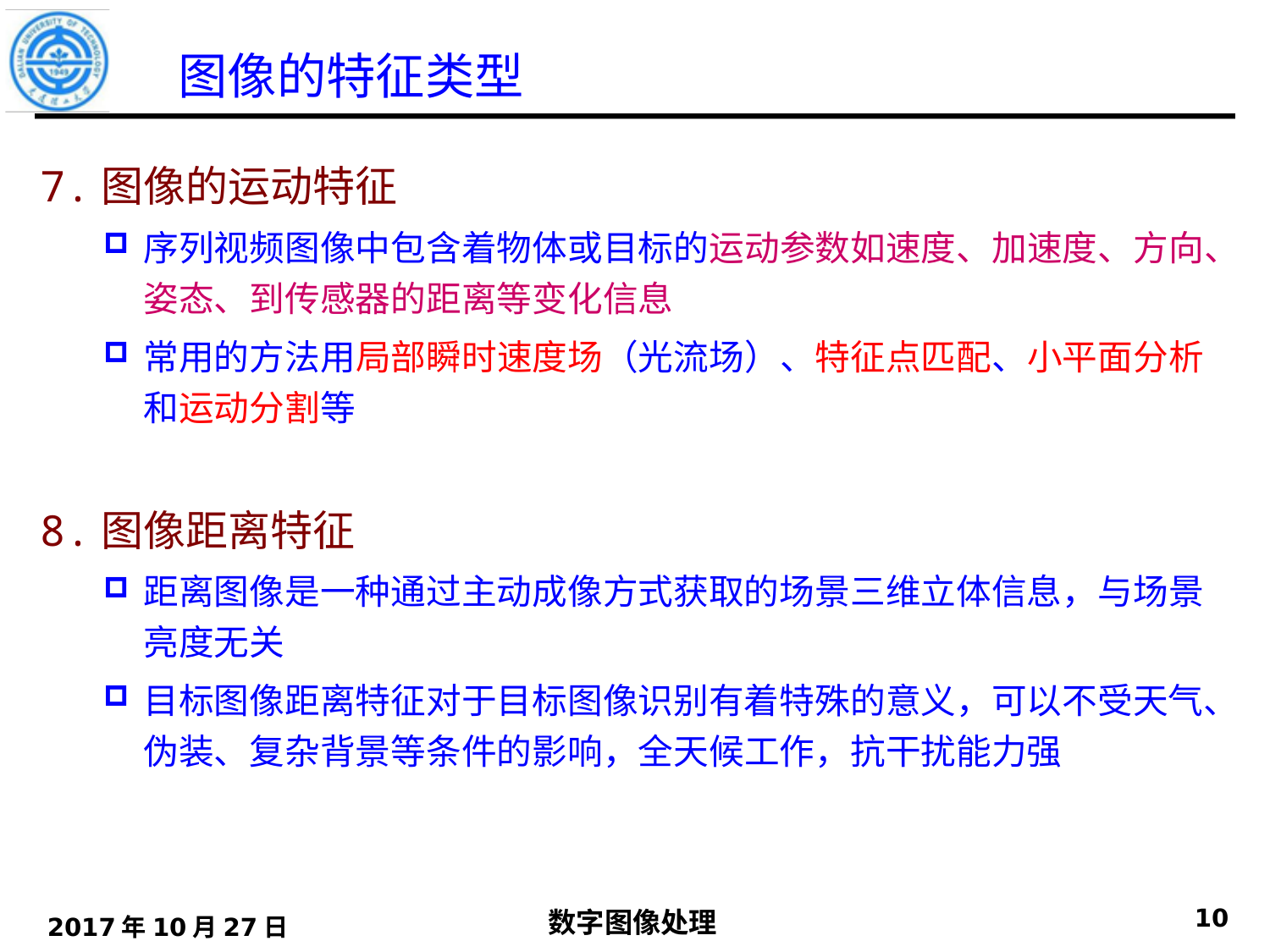

# 图像的特征类型
7.图像的运动特征
序列视频图像中包含着物体或目标的运动参数如速度、加速度、方向、姿态、到传感器的距离等变化信息
常用的方法用局部瞬时速度场（光流场）、特征点匹配、小平面分析和运动分割等

8.图像距离特征
距离图像是一种通过主动成像方式获取的场景三维立体信息，与场景亮度无关
目标图像距离特征对于目标图像识别有着特殊的意义，可以不受天气、伪装、复杂背景等条件的影响，全天候工作，抗干扰能力强